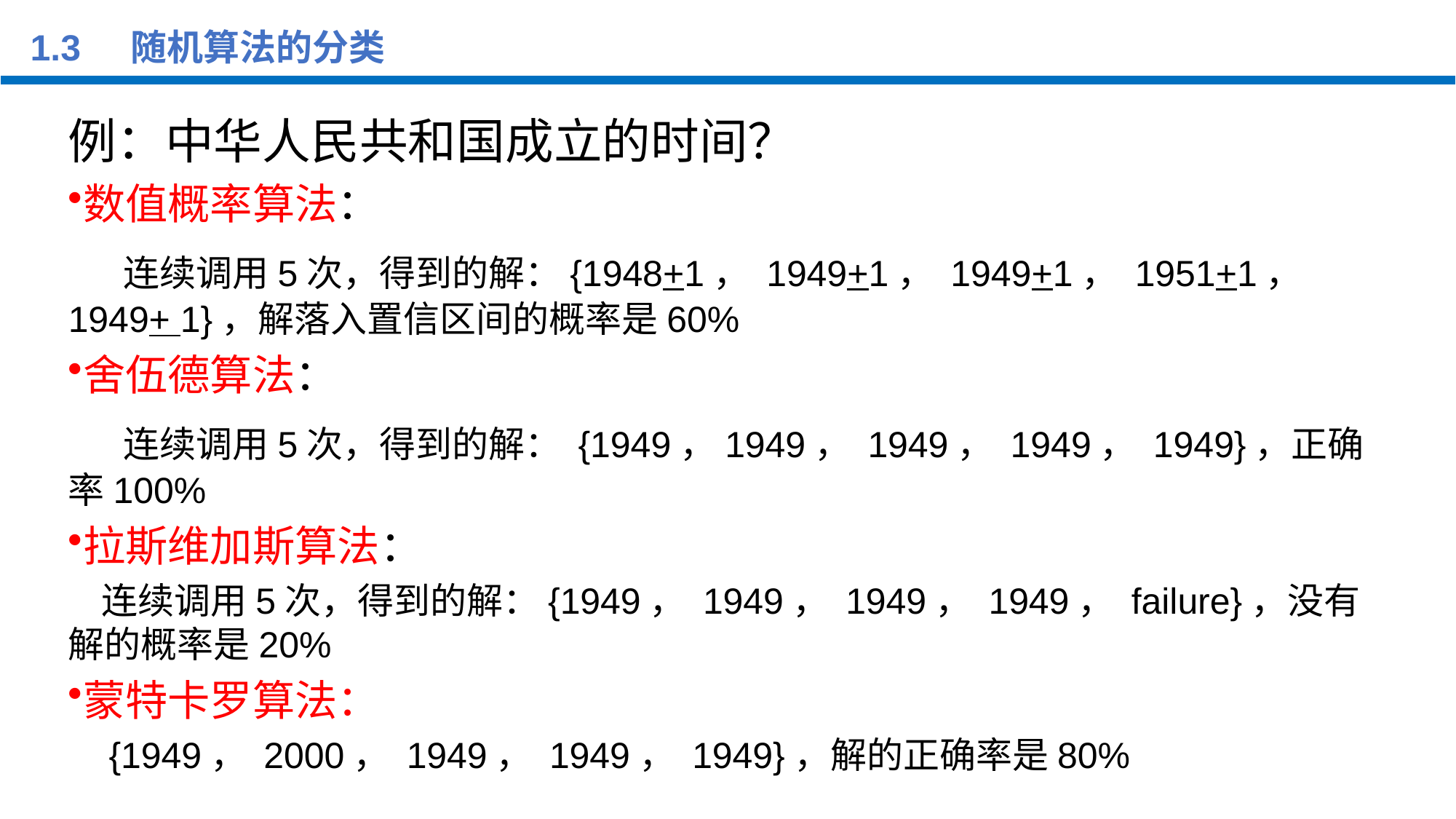

1.3    随机算法的分类

例：中华人民共和国成立的时间？
数值概率算法：
    连续调用5次，得到的解：{1948+1， 1949+1， 1949+1， 1951+1， 1949+ 1}，解落入置信区间的概率是60%
舍伍德算法：
    连续调用5次，得到的解： {1949，1949， 1949， 1949， 1949}，正确率100%
拉斯维加斯算法：
   连续调用5次，得到的解：{1949， 1949， 1949， 1949， failure}，没有解的概率是20%
蒙特卡罗算法：
    {1949， 2000， 1949， 1949， 1949}，解的正确率是80%